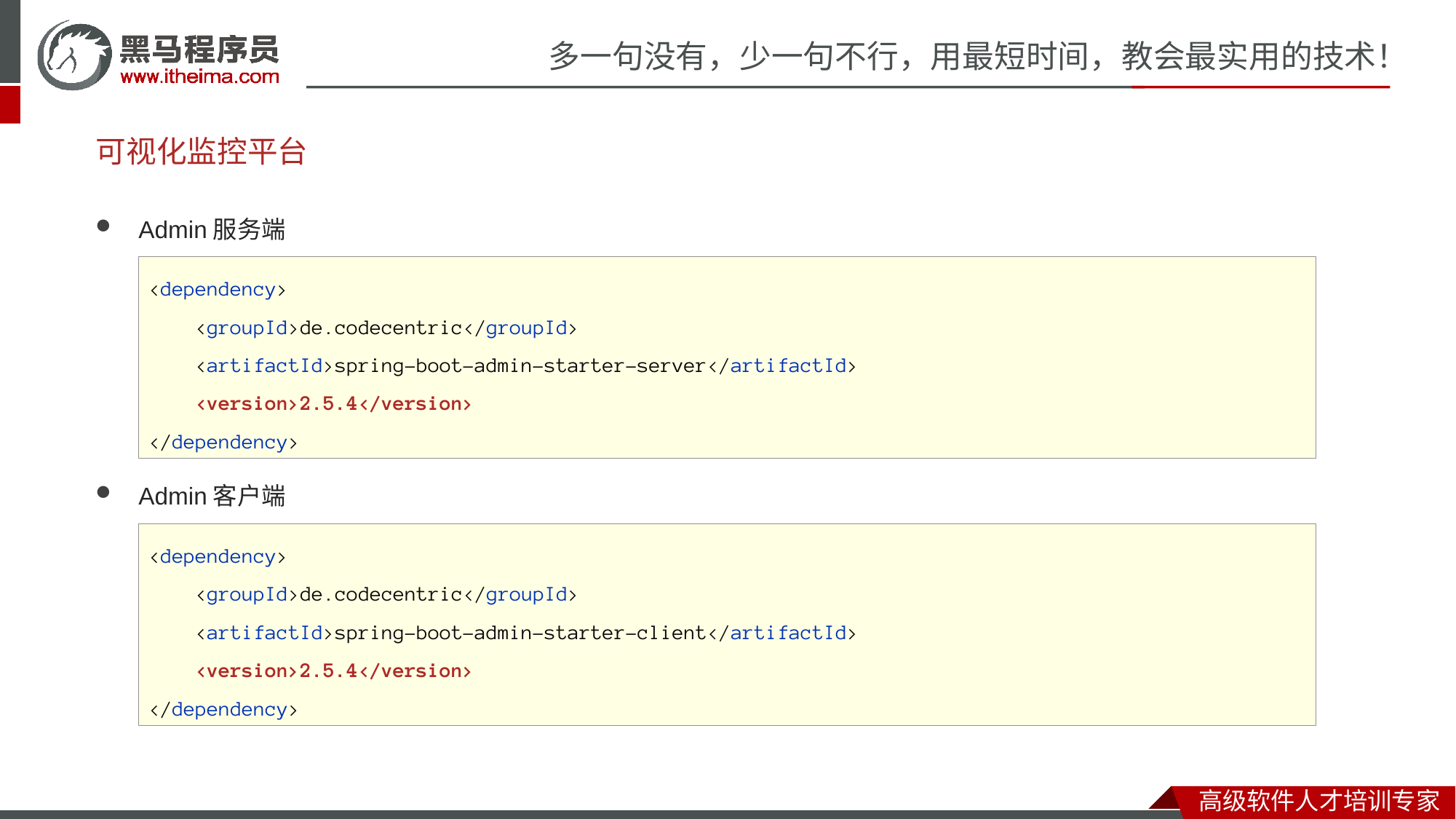

# 可视化监控平台
Admin服务端

Admin客户端

<dependency>
    <groupId>de.codecentric</groupId>
    <artifactId>spring-boot-admin-starter-server</artifactId>
    <version>2.5.4</version>
</dependency>
<dependency>
    <groupId>de.codecentric</groupId>
    <artifactId>spring-boot-admin-starter-client</artifactId>
    <version>2.5.4</version>
</dependency>